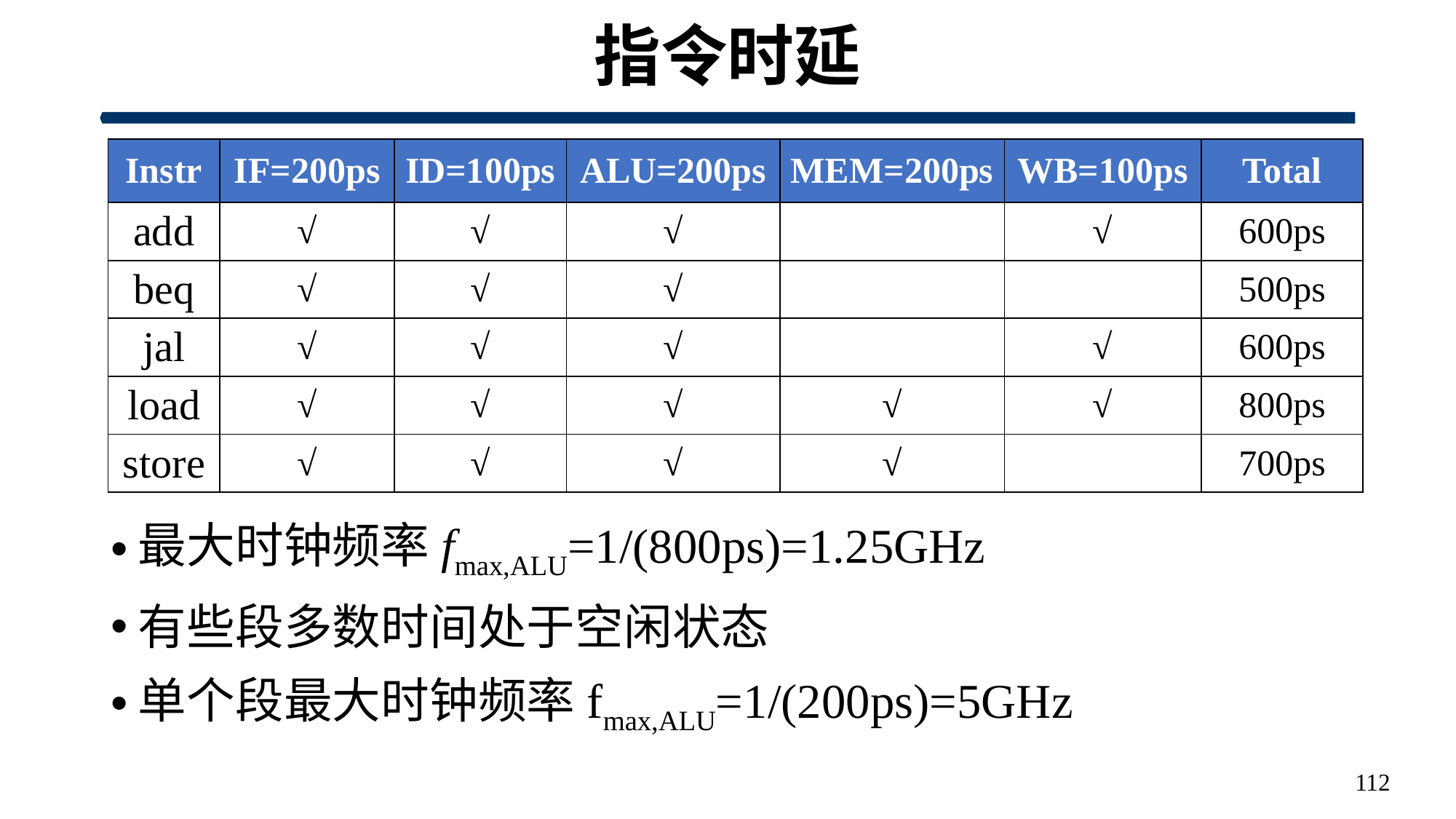

# 指令时延

最大时钟频率fmax,ALU=1/(800ps)=1.25GHz
有些段多数时间处于空闲状态
单个段最大时钟频率fmax,ALU=1/(200ps)=5GHz

| Instr | IF=200ps | ID=100ps | ALU=200ps | MEM=200ps | WB=100ps | Total |
| --- | --- | --- | --- | --- | --- | --- |
| add | √ | √ | √ |  | √ | 600ps |
| beq | √ | √ | √ |  |  | 500ps |
| jal | √ | √ | √ |  | √ | 600ps |
| load | √ | √ | √ | √ | √ | 800ps |
| store | √ | √ | √ | √ |  | 700ps |
112